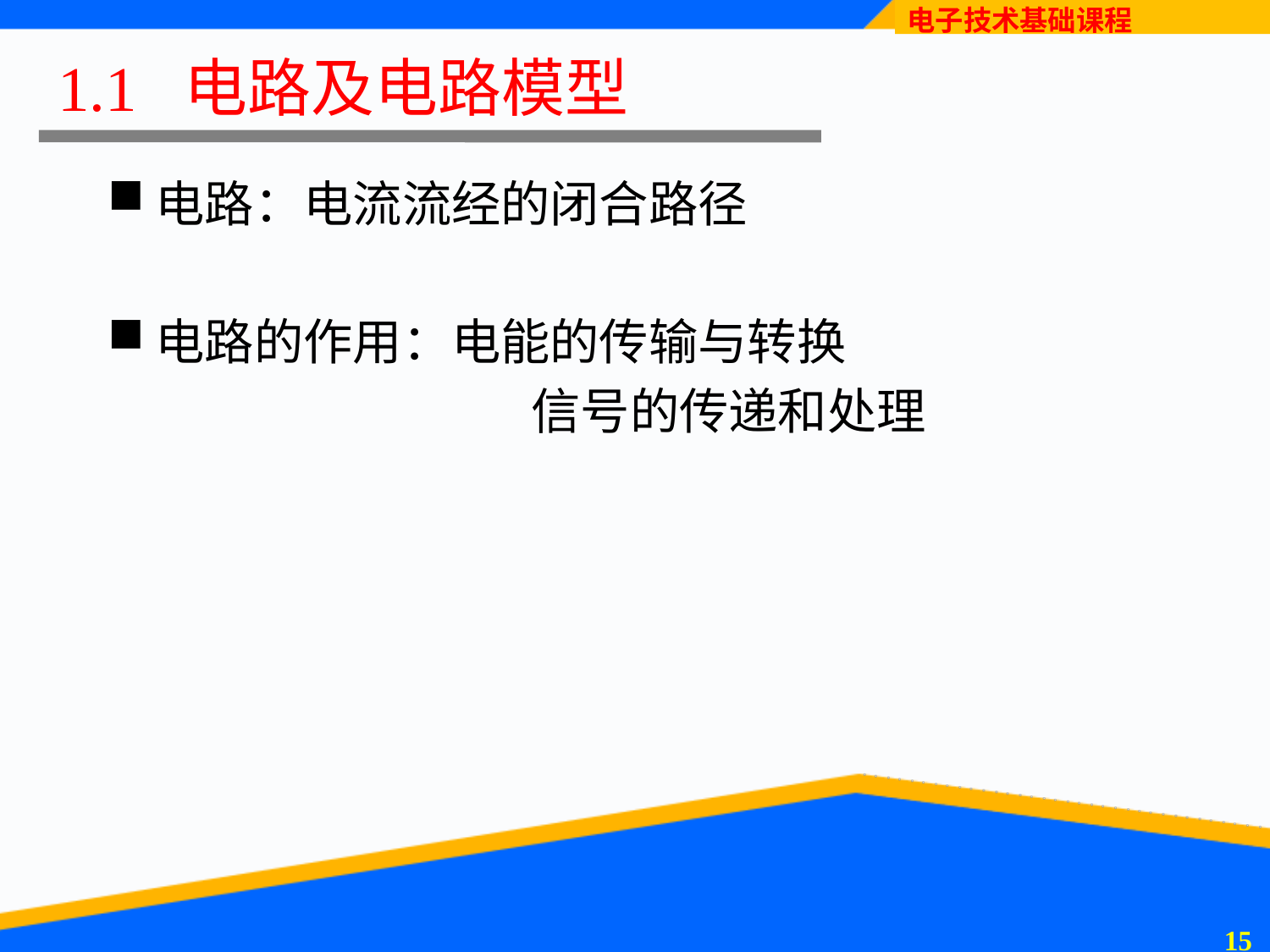

1.1  电路及电路模型
电路：电流流经的闭合路径

电路的作用：电能的传输与转换
   			          信号的传递和处理
15